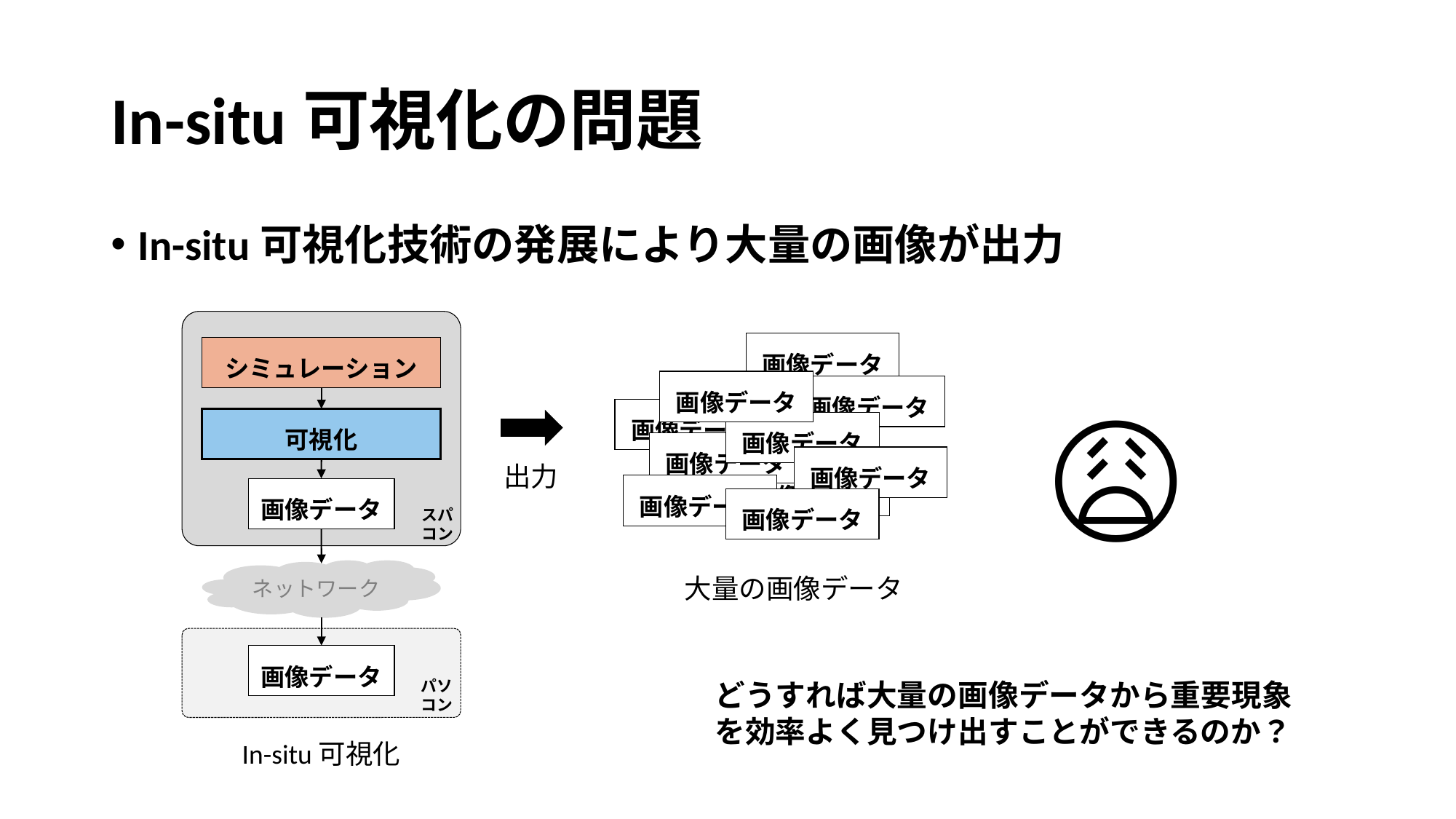

# In-situ可視化の問題
In-situ可視化技術の発展により大量の画像が出力

シミュレーション
可視化
画像データ
スパ
コン
ネットワーク

画像データ
パソ
コン
In-situ可視化
画像データ
画像データ
画像データ
画像データ
画像データ
画像データ
画像データ
画像データ
画像データ
画像データ

出力
大量の画像データ
😩
どうすれば大量の画像データから重要現象を効率よく見つけ出すことができるのか？